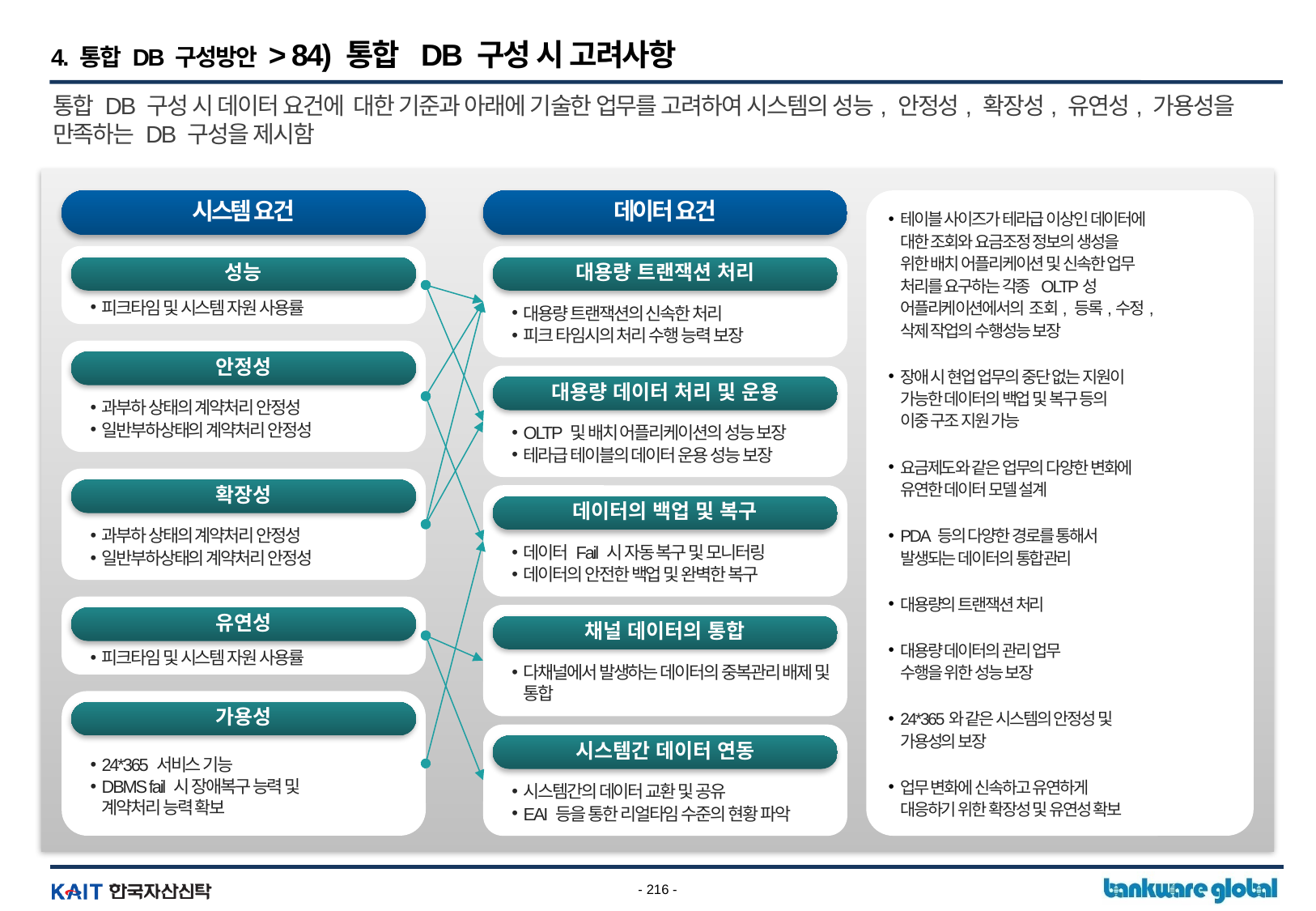

4. 통합 DB 구성방안 > 84) 통합  DB 구성 시 고려사항
통합 DB 구성 시 데이터 요건에  대한 기준과 아래에 기술한 업무를 고려하여 시스템의 성능, 안정성, 확장성, 유연성, 가용성을 만족하는 DB 구성을 제시함

시스템 요건
데이터 요건

성능
피크타임 및 시스템 자원 사용률

대용량 트랜잭션 처리
대용량 트랜잭션의 신속한 처리
피크 타임시의 처리 수행 능력 보장

안정성
과부하 상태의 계약처리 안정성
일반부하상태의 계약처리 안정성

대용량 데이터 처리 및 운용
OLTP 및 배치 어플리케이션의 성능 보장
테라급 테이블의 데이터 운용 성능 보장

확장성
과부하 상태의 계약처리 안정성
일반부하상태의 계약처리 안정성

데이터의 백업 및 복구
데이터 Fail 시 자동 복구 및 모니터링
데이터의 안전한 백업 및 완벽한 복구

유연성
피크타임 및 시스템 자원 사용률

채널 데이터의 통합
다채널에서 발생하는 데이터의 중복관리 배제 및 통합

가용성
24*365 서비스 기능
DBMS fail 시 장애복구 능력 및
계약처리 능력 확보

시스템간 데이터 연동
시스템간의 데이터 교환 및 공유
EAI 등을 통한 리얼타임 수준의 현황 파악
테이블 사이즈가 테라급 이상인 데이터에
대한 조회와 요금조정 정보의 생성을
위한 배치 어플리케이션 및 신속한 업무
처리를 요구하는 각종  OLTP성
어플리케이션에서의  조회, 등록,수정,
삭제 작업의 수행성능 보장

장애 시 현업 업무의 중단 없는 지원이
가능한 데이터의 백업 및 복구 등의
이중 구조 지원 가능

요금제도와 같은 업무의 다양한 변화에
유연한 데이터 모델 설계

PDA 등의 다양한 경로를 통해서
발생되는 데이터의 통합관리

대용량의 트랜잭션 처리

대용량 데이터의 관리 업무
수행을 위한 성능 보장

24*365와 같은 시스템의 안정성 및
가용성의 보장

업무 변화에 신속하고 유연하게
대응하기 위한 확장성 및 유연성 확보